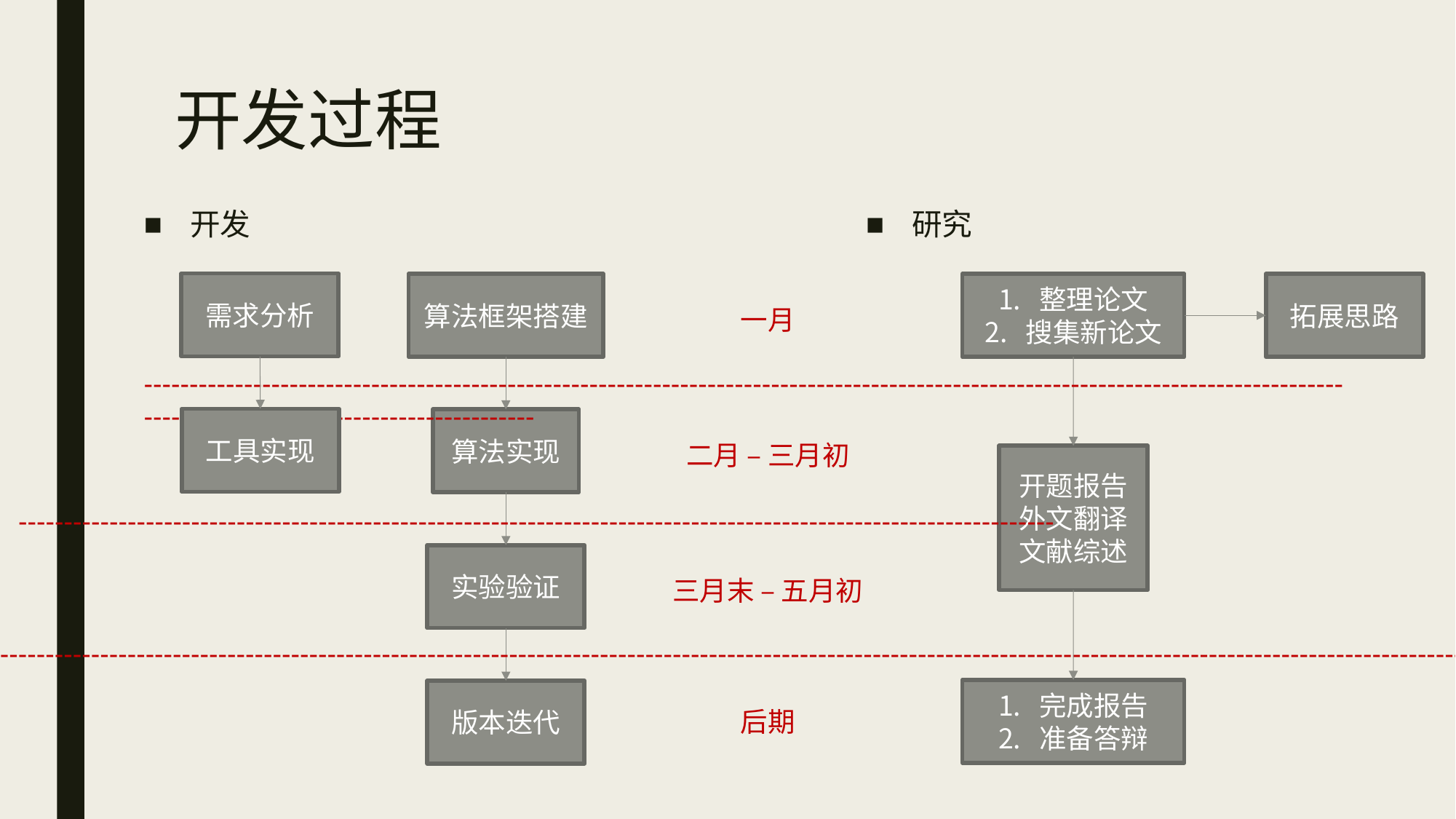

# 开发过程
开发
研究
需求分析
算法框架搭建
整理论文
搜集新论文
拓展思路
一月
-------------------------------------------------------------------------------------------------------------------------------------------------------------------------------
工具实现
算法实现
二月 – 三月初
开题报告
外文翻译
文献综述
------------------------------------------------------------------------------------------------------------------
实验验证
三月末 – 五月初
-------------------------------------------------------------------------------------------------------------------------------------------------------------------------------
完成报告
准备答辩
版本迭代
后期